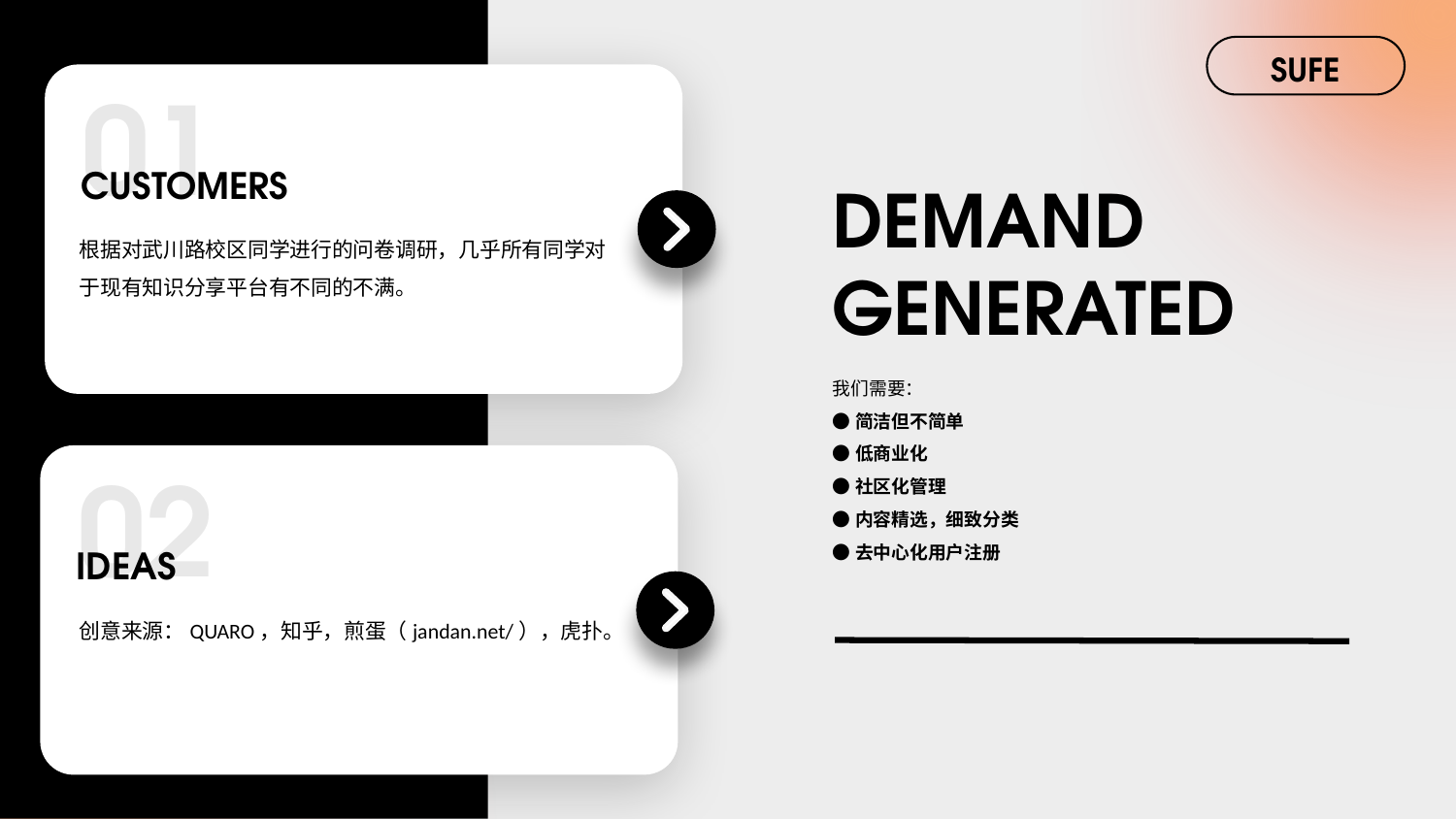

SUFE

01
CUSTOMERS
DEMAND
GENERATED

根据对武川路校区同学进行的问卷调研，几乎所有同学对于现有知识分享平台有不同的不满。
我们需要：
●简洁但不简单
●低商业化
●社区化管理
●内容精选，细致分类
●去中心化用户注册

02
IDEAS

创意来源：QUARO，知乎，煎蛋（jandan.net/），虎扑。